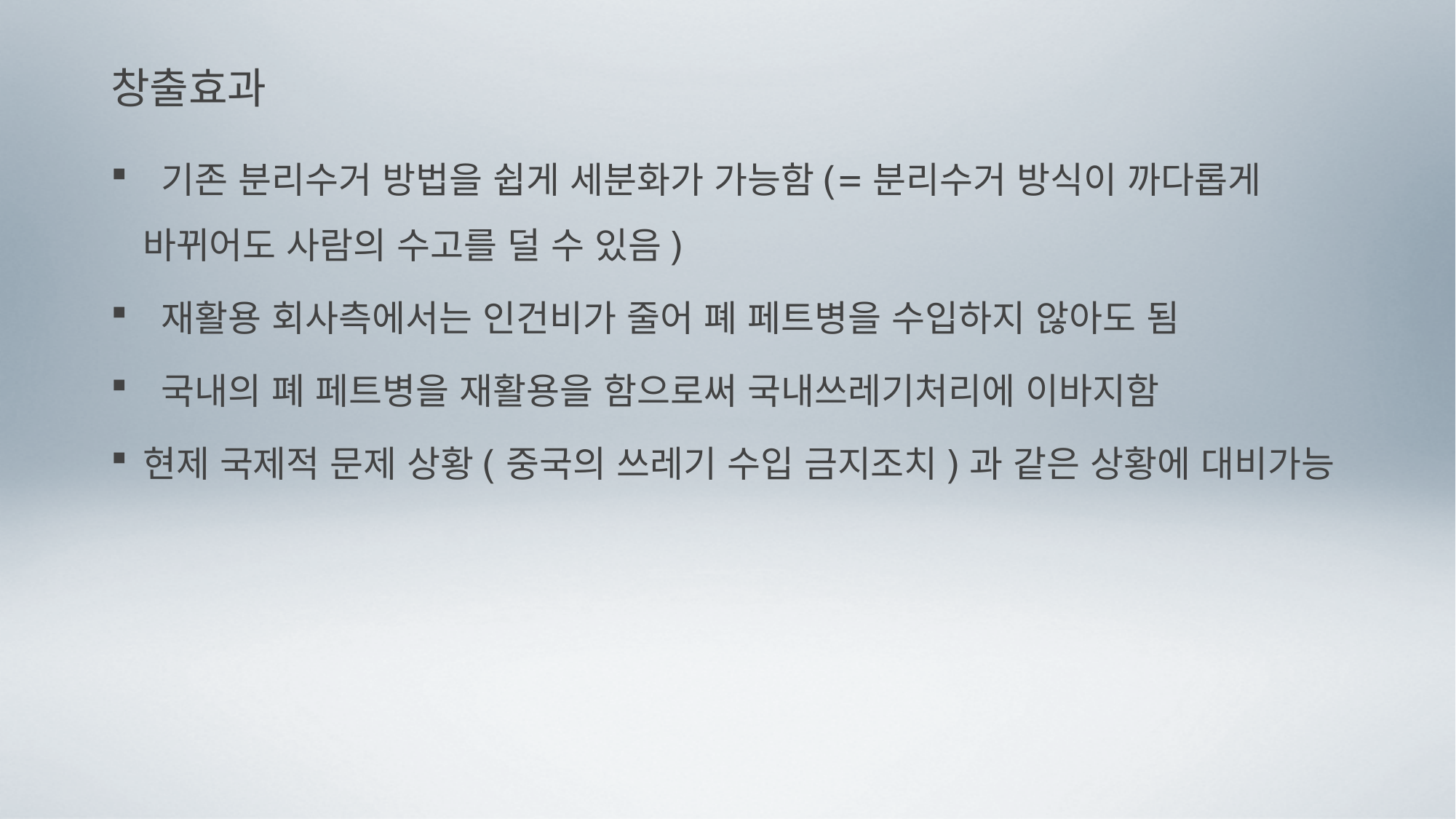

# 창출효과
 기존 분리수거 방법을 쉽게 세분화가 가능함(=분리수거 방식이 까다롭게 바뀌어도 사람의 수고를 덜 수 있음)
 재활용 회사측에서는 인건비가 줄어 폐 페트병을 수입하지 않아도 됨
 국내의 폐 페트병을 재활용을 함으로써 국내쓰레기처리에 이바지함
현제 국제적 문제 상황(중국의 쓰레기 수입 금지조치)과 같은 상황에 대비가능